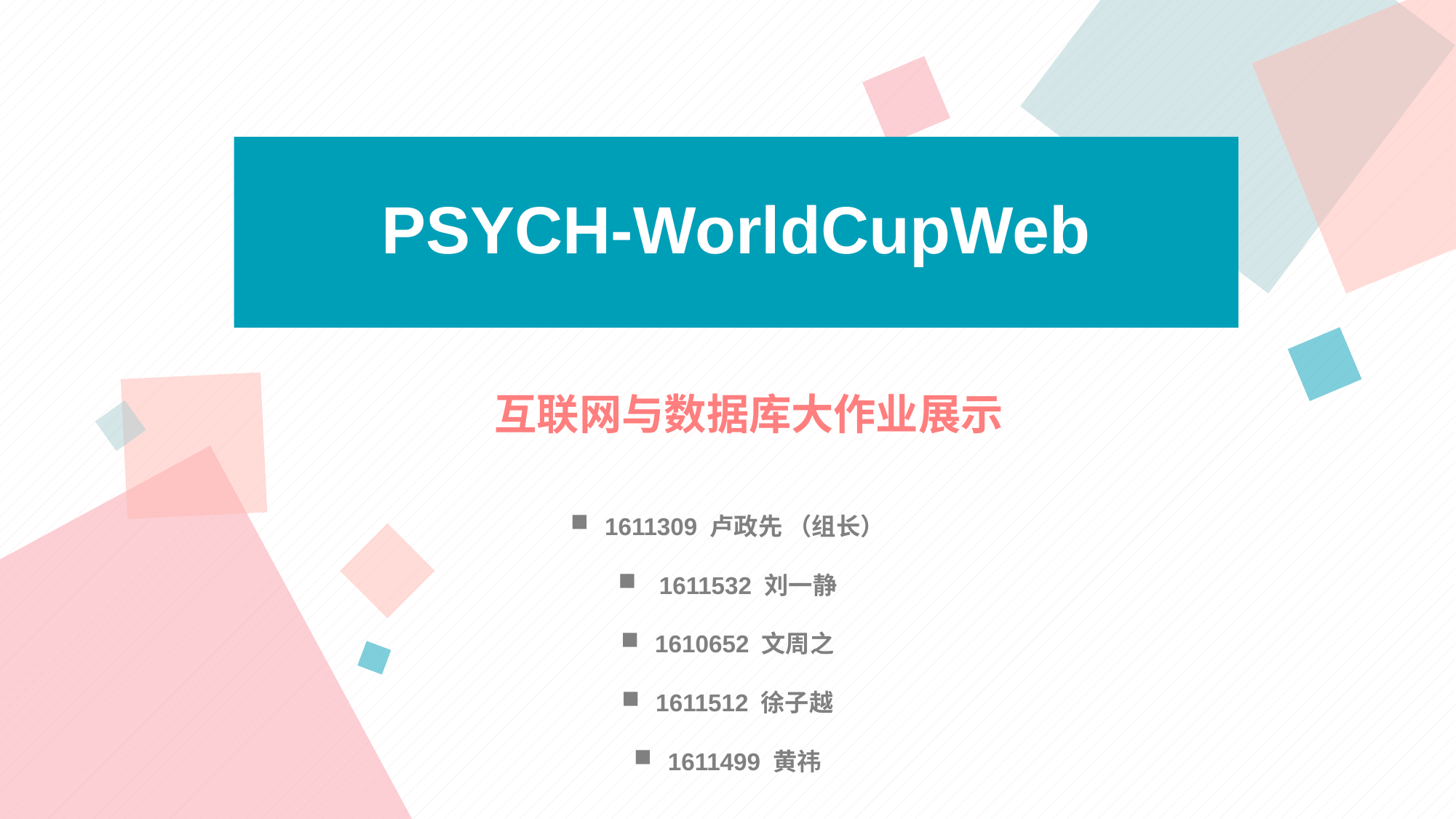

PSYCH-WorldCupWeb
互联网与数据库大作业展示
1611309 卢政先 （组长）
 1611532 刘一静
1610652 文周之
1611512 徐子越
1611499 黄祎